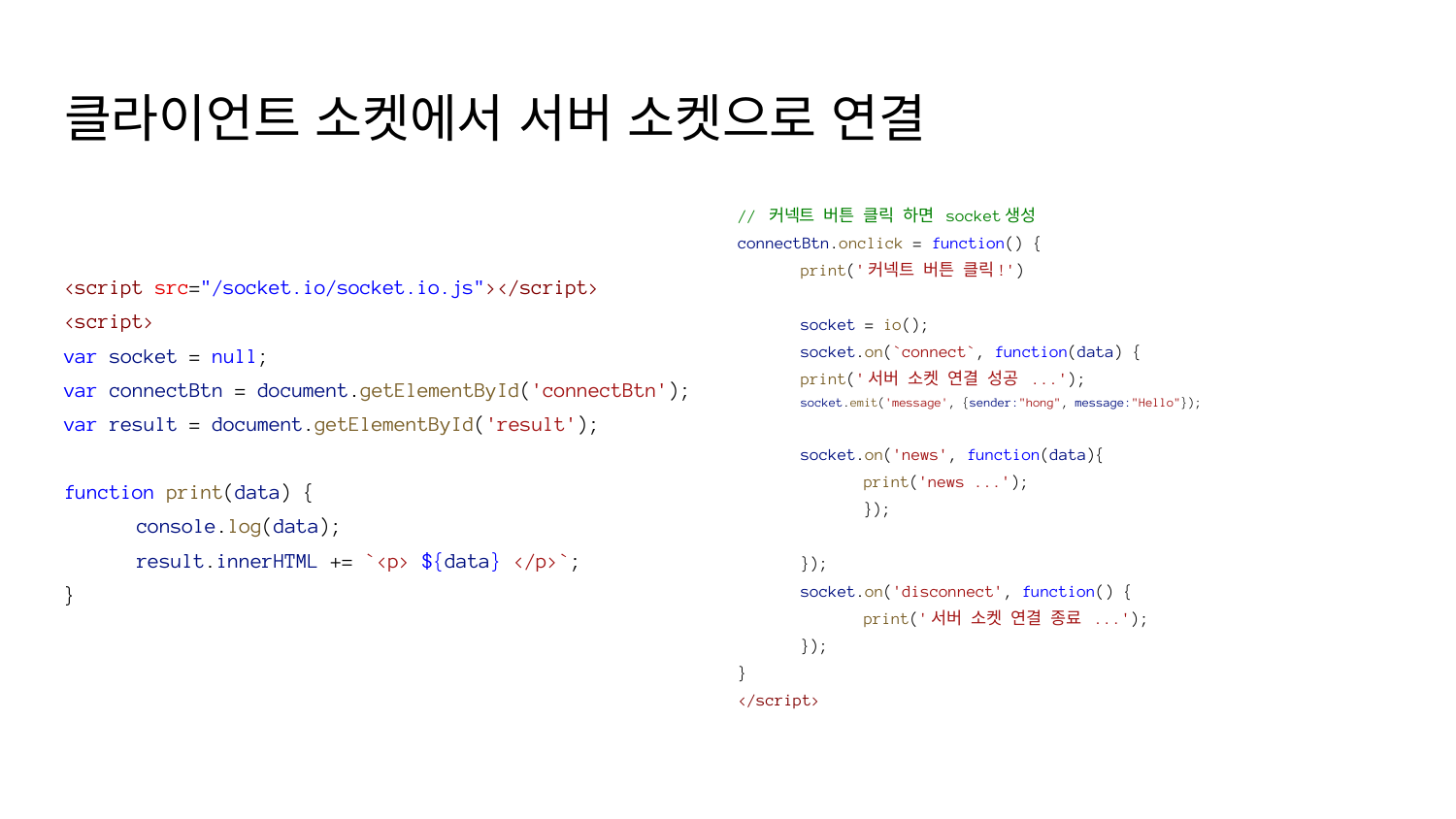

# 클라이언트 소켓에서 서버 소켓으로 연결
// 커넥트 버튼 클릭 하면 socket생성
connectBtn.onclick = function() {
print('커넥트 버튼 클릭!')

socket = io();
socket.on(`connect`, function(data) {
print('서버 소켓 연결 성공 ...');
socket.emit('message', {sender:"hong", message:"Hello"});

socket.on('news', function(data){
print('news ...');
});

});
socket.on('disconnect', function() {
print('서버 소켓 연결 종료 ...');
});
}
</script>
<script src="/socket.io/socket.io.js"></script>
<script>
var socket = null;
var connectBtn = document.getElementById('connectBtn');
var result = document.getElementById('result');

function print(data) {
console.log(data);
result.innerHTML += `<p> ${data} </p>`;
}